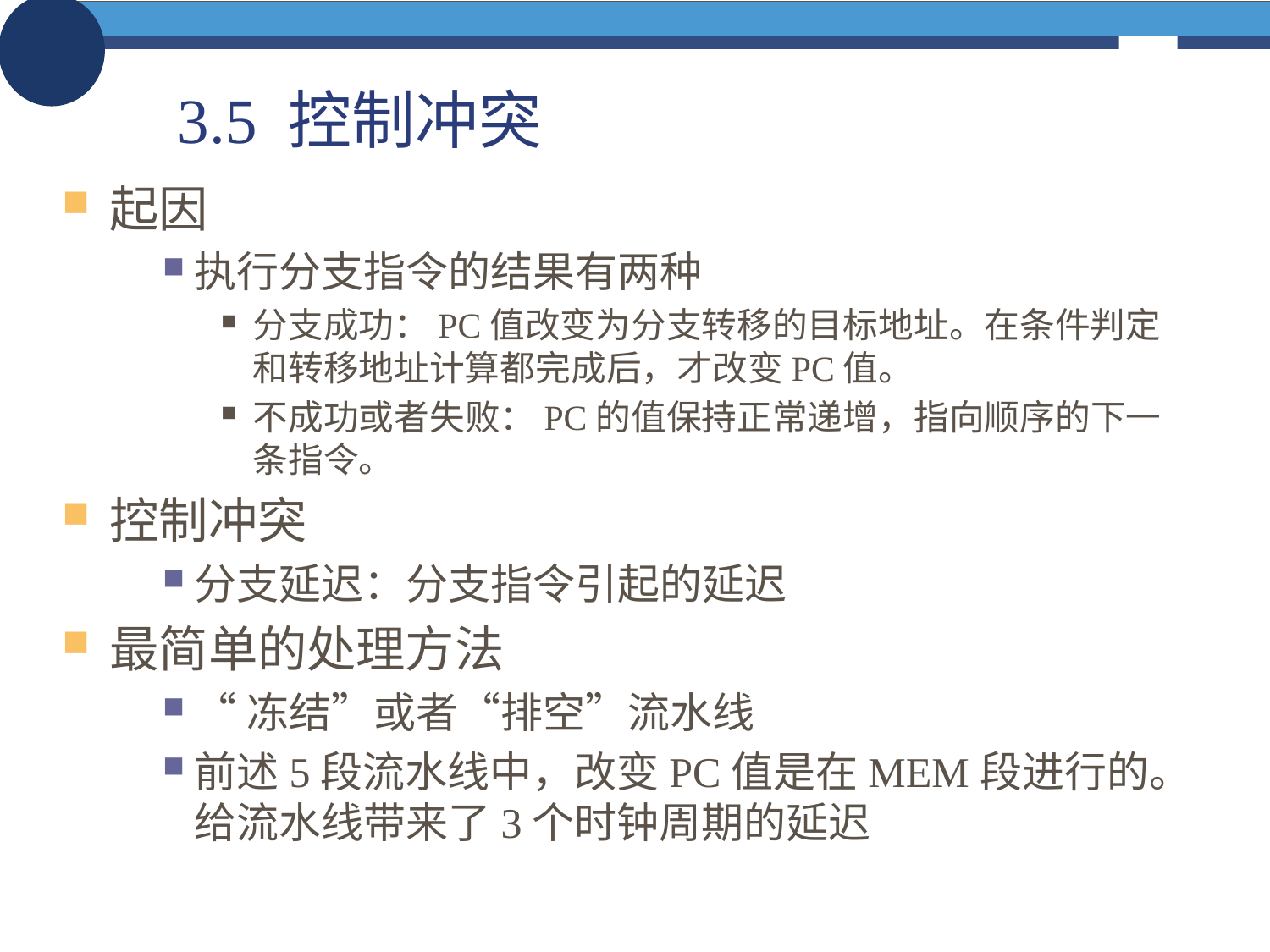

# 3.5 控制冲突
起因
执行分支指令的结果有两种
分支成功：PC值改变为分支转移的目标地址。在条件判定和转移地址计算都完成后，才改变PC值。
不成功或者失败：PC的值保持正常递增，指向顺序的下一条指令。
控制冲突
分支延迟：分支指令引起的延迟
最简单的处理方法
“冻结”或者“排空”流水线
前述5段流水线中，改变PC值是在MEM段进行的。给流水线带来了3个时钟周期的延迟